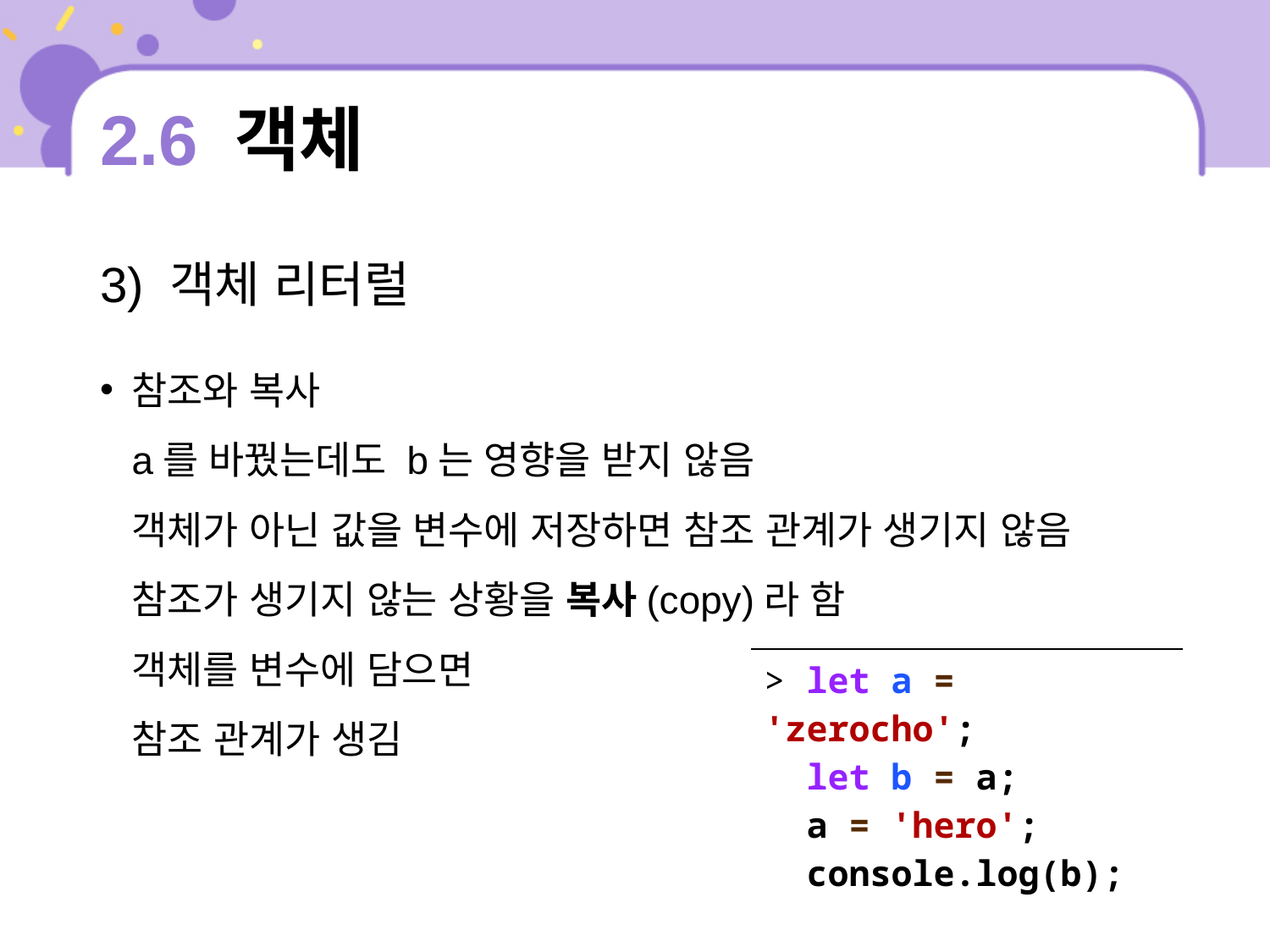

# 2.6 객체
3) 객체 리터럴
참조와 복사
a를 바꿨는데도 b는 영향을 받지 않음
객체가 아닌 값을 변수에 저장하면 참조 관계가 생기지 않음
참조가 생기지 않는 상황을 복사(copy)라 함
객체를 변수에 담으면
참조 관계가 생김
| > let a = 'zerocho'; let b = a; a = 'hero'; console.log(b); Zerocho |
| --- |